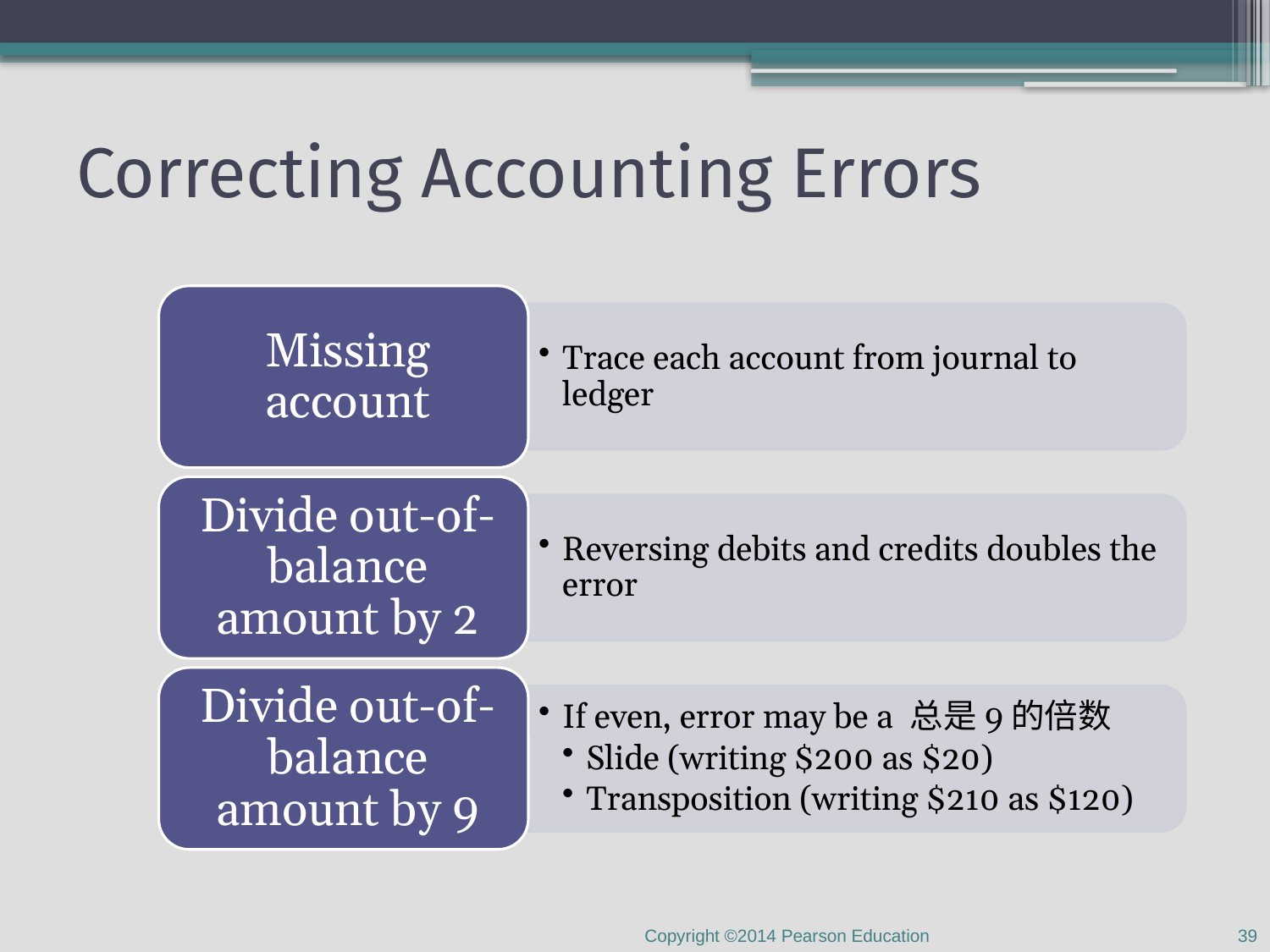

# Correcting Accounting Errors
Trace each account from journal to ledger
Missing account
Reversing debits and credits doubles the error
Divide out-of-balance amount by 2
If even, error may be a 总是9的倍数
Slide (writing $200 as $20)
Transposition (writing $210 as $120)
Divide out-of-balance amount by 9
39
Copyright ©2014 Pearson Education